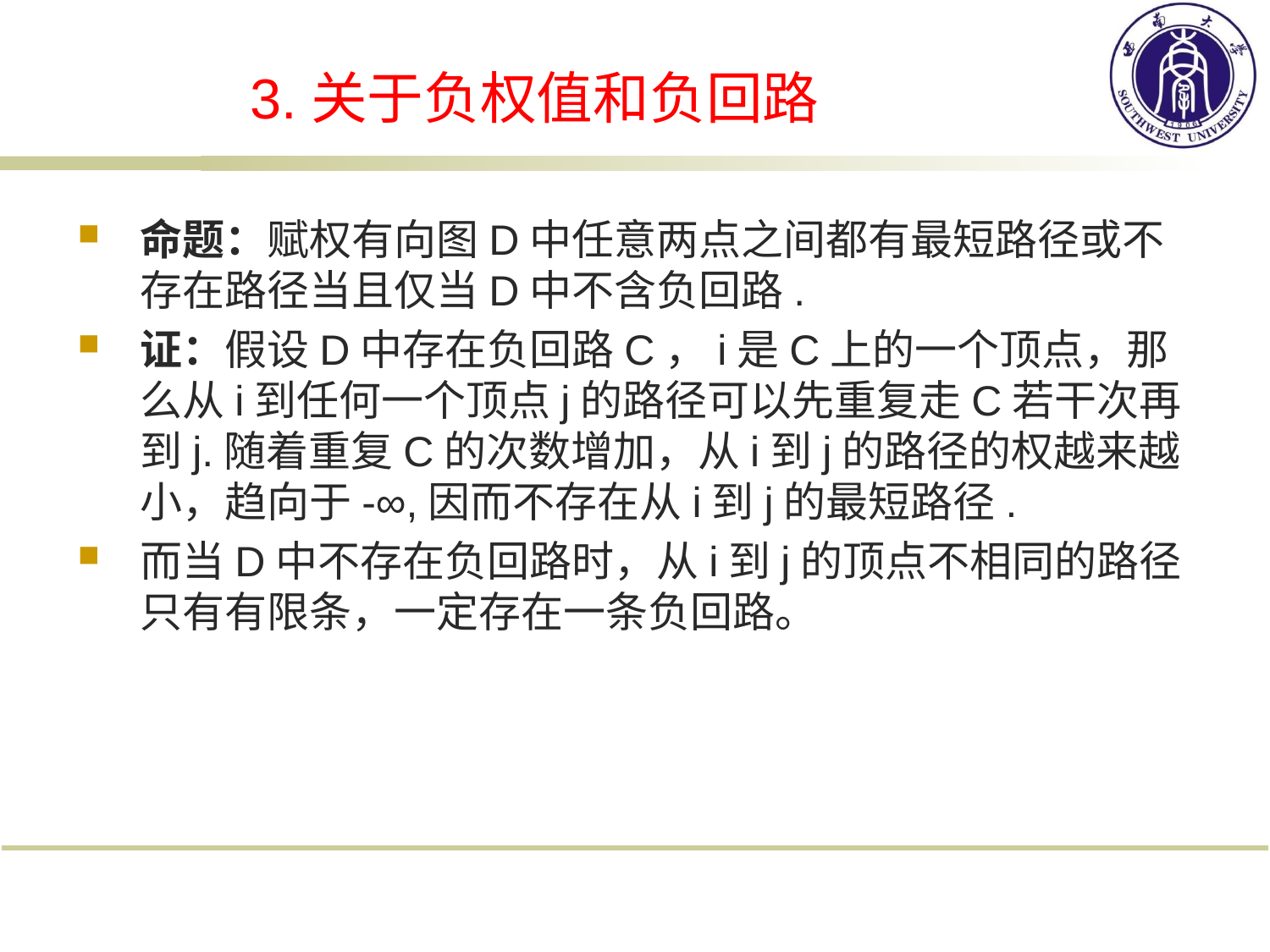

# 3.关于负权值和负回路
命题：赋权有向图D中任意两点之间都有最短路径或不存在路径当且仅当D中不含负回路.
证：假设D中存在负回路C，i是C上的一个顶点，那么从i到任何一个顶点j的路径可以先重复走C若干次再到j.随着重复C的次数增加，从i到j的路径的权越来越小，趋向于-∞,因而不存在从i到j的最短路径.
而当D中不存在负回路时，从i到j的顶点不相同的路径只有有限条，一定存在一条负回路。

11